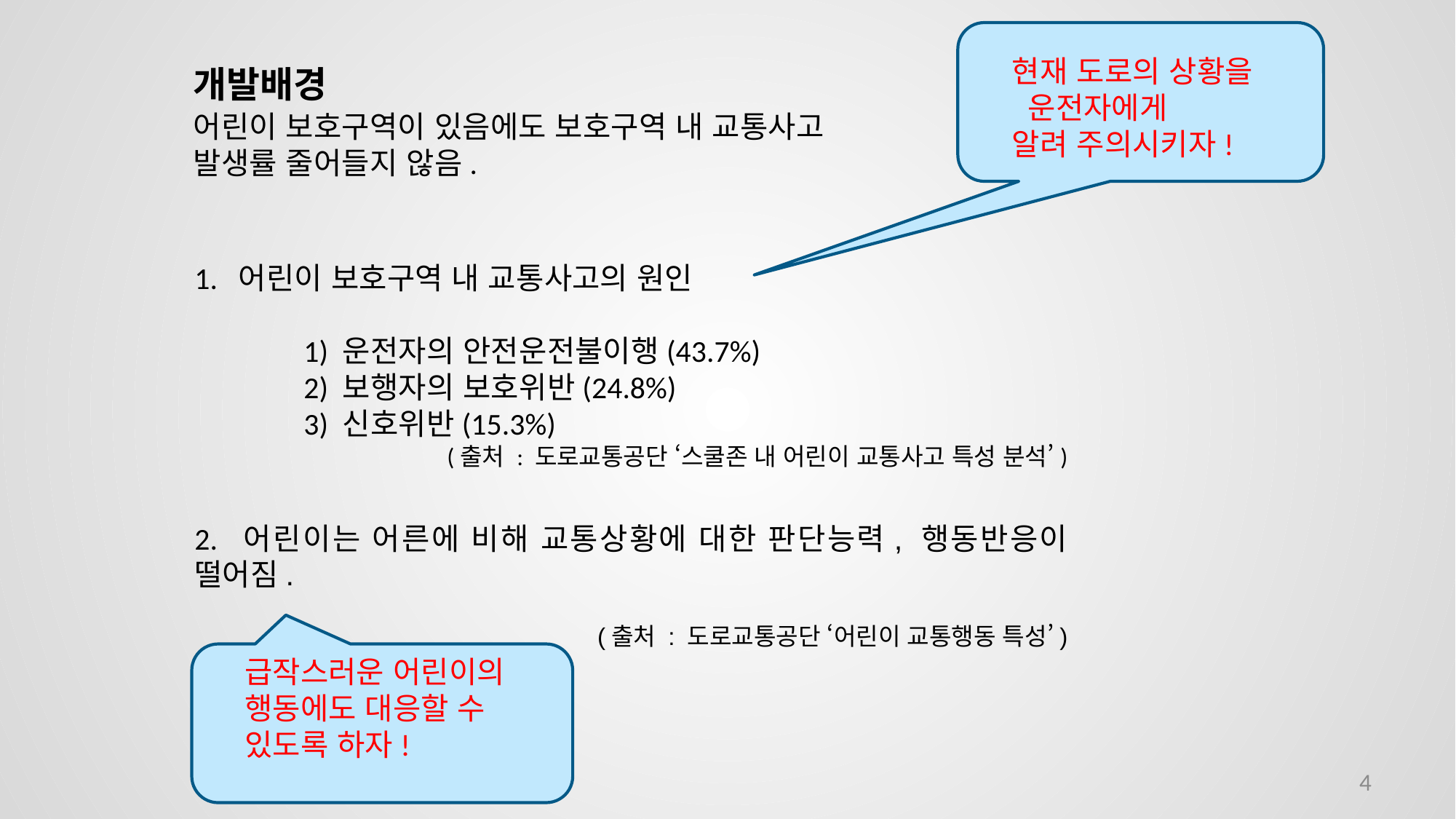

현재 도로의 상황을
 운전자에게
알려 주의시키자!

개발배경

어린이 보호구역이 있음에도 보호구역 내 교통사고 발생률 줄어들지 않음.

1.  어린이 보호구역 내 교통사고의 원인

	1) 운전자의 안전운전불이행(43.7%)
	2) 보행자의 보호위반(24.8%)
	3) 신호위반(15.3%)
(출처 : 도로교통공단 ‘스쿨존 내 어린이 교통사고 특성 분석’)

2.  어린이는 어른에 비해 교통상황에 대한 판단능력, 행동반응이 떨어짐.

(출처 : 도로교통공단 ‘어린이 교통행동 특성’)

급작스러운 어린이의 행동에도 대응할 수 있도록 하자!
4